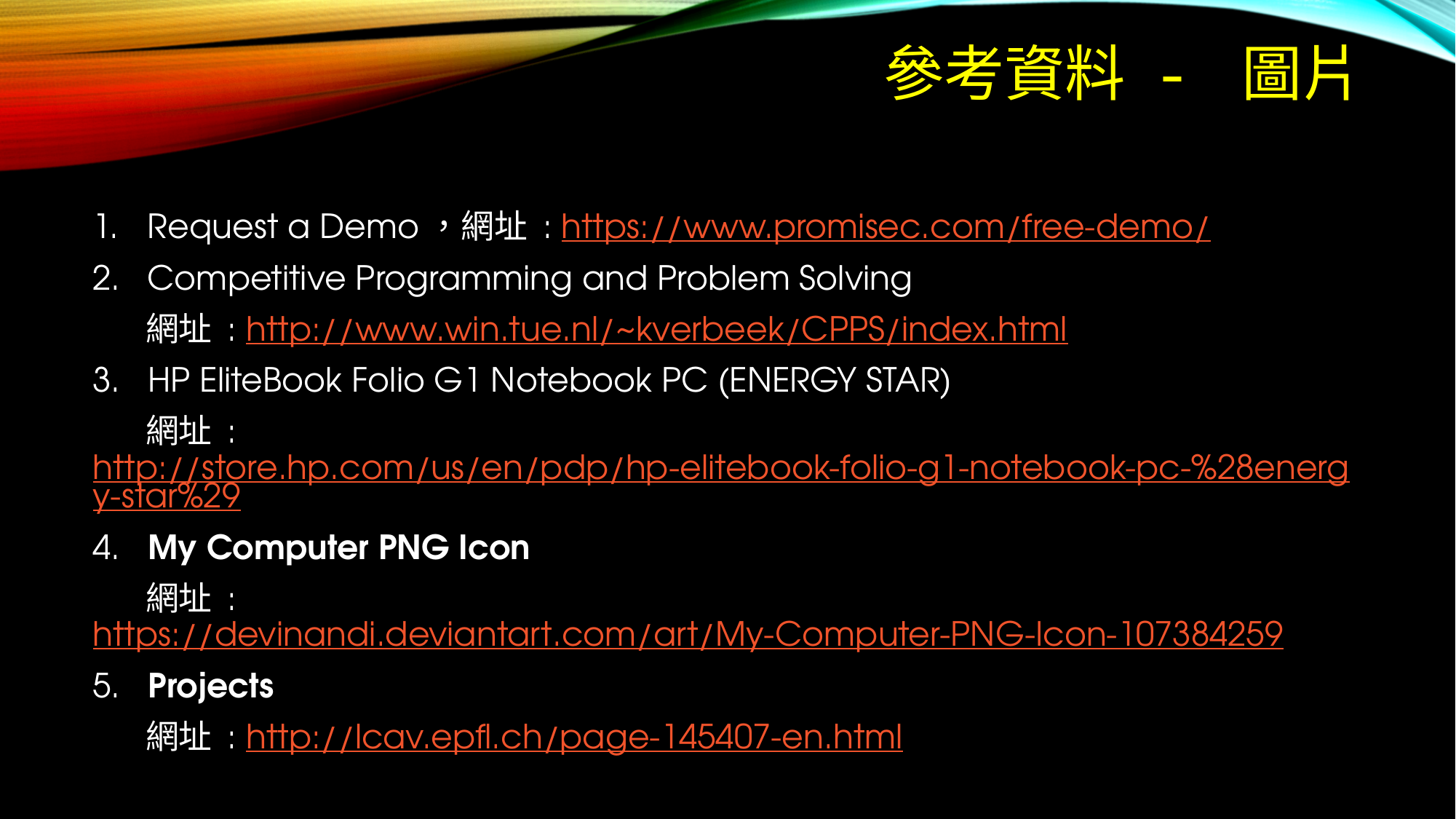

# 參考資料 - 圖片
Request a Demo，網址 : https://www.promisec.com/free-demo/
Competitive Programming and Problem Solving
      網址 : http://www.win.tue.nl/~kverbeek/CPPS/index.html
3.   HP EliteBook Folio G1 Notebook PC (ENERGY STAR)
      網址 : http://store.hp.com/us/en/pdp/hp-elitebook-folio-g1-notebook-pc-%28energy-star%29
4.   My Computer PNG Icon
      網址 : https://devinandi.deviantart.com/art/My-Computer-PNG-Icon-107384259
5.   Projects
      網址 : http://lcav.epfl.ch/page-145407-en.html